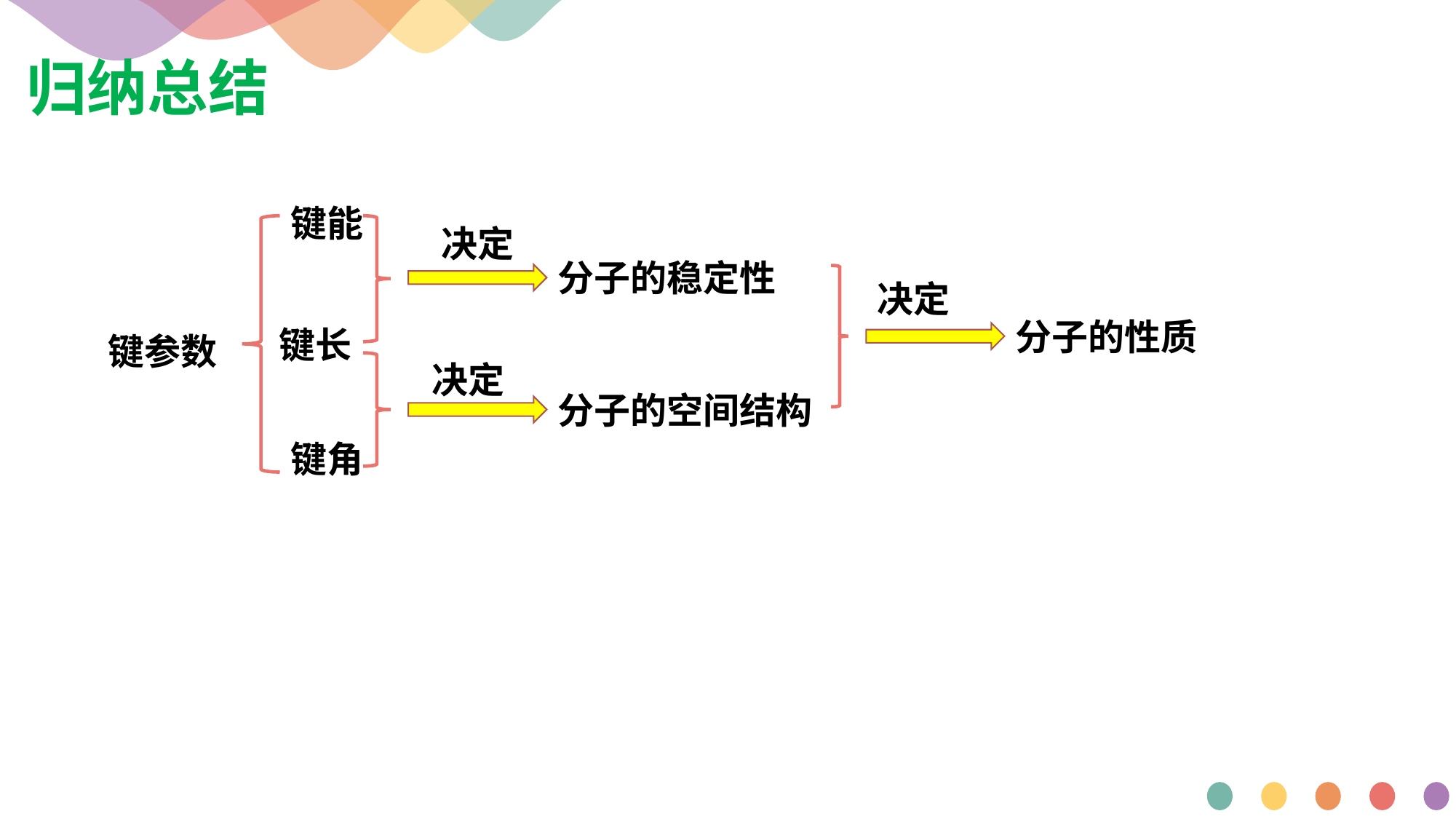

归纳总结
键能

决定
分子的稳定性

决定
分子的性质
键长

键参数
决定

分子的空间结构

键角